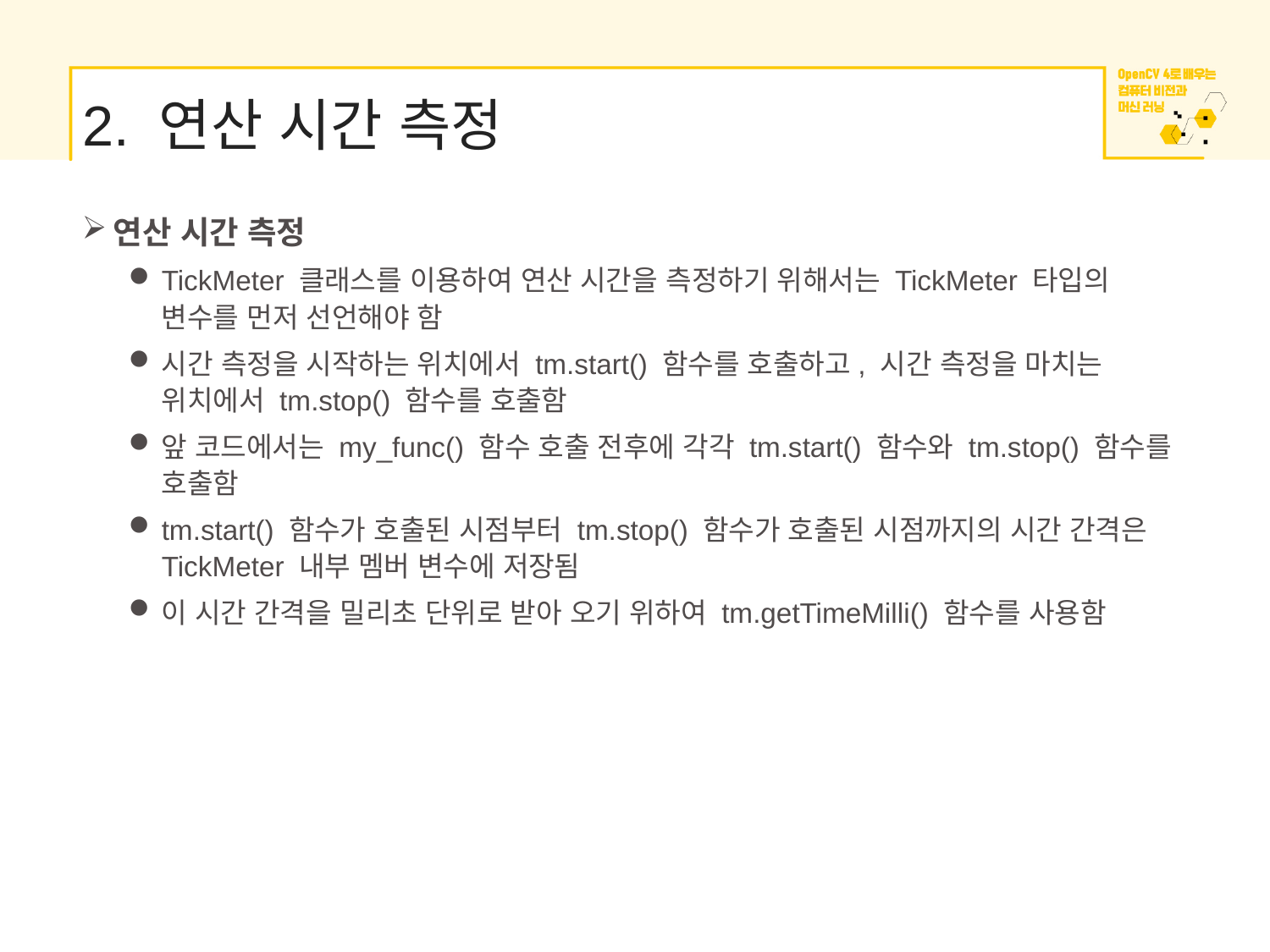

# 2. 연산 시간 측정
연산 시간 측정
TickMeter 클래스를 이용하여 연산 시간을 측정하기 위해서는 TickMeter 타입의 변수를 먼저 선언해야 함
시간 측정을 시작하는 위치에서 tm.start() 함수를 호출하고, 시간 측정을 마치는 위치에서 tm.stop() 함수를 호출함
앞 코드에서는 my_func() 함수 호출 전후에 각각 tm.start() 함수와 tm.stop() 함수를 호출함
tm.start() 함수가 호출된 시점부터 tm.stop() 함수가 호출된 시점까지의 시간 간격은 TickMeter 내부 멤버 변수에 저장됨
이 시간 간격을 밀리초 단위로 받아 오기 위하여 tm.getTimeMilli() 함수를 사용함